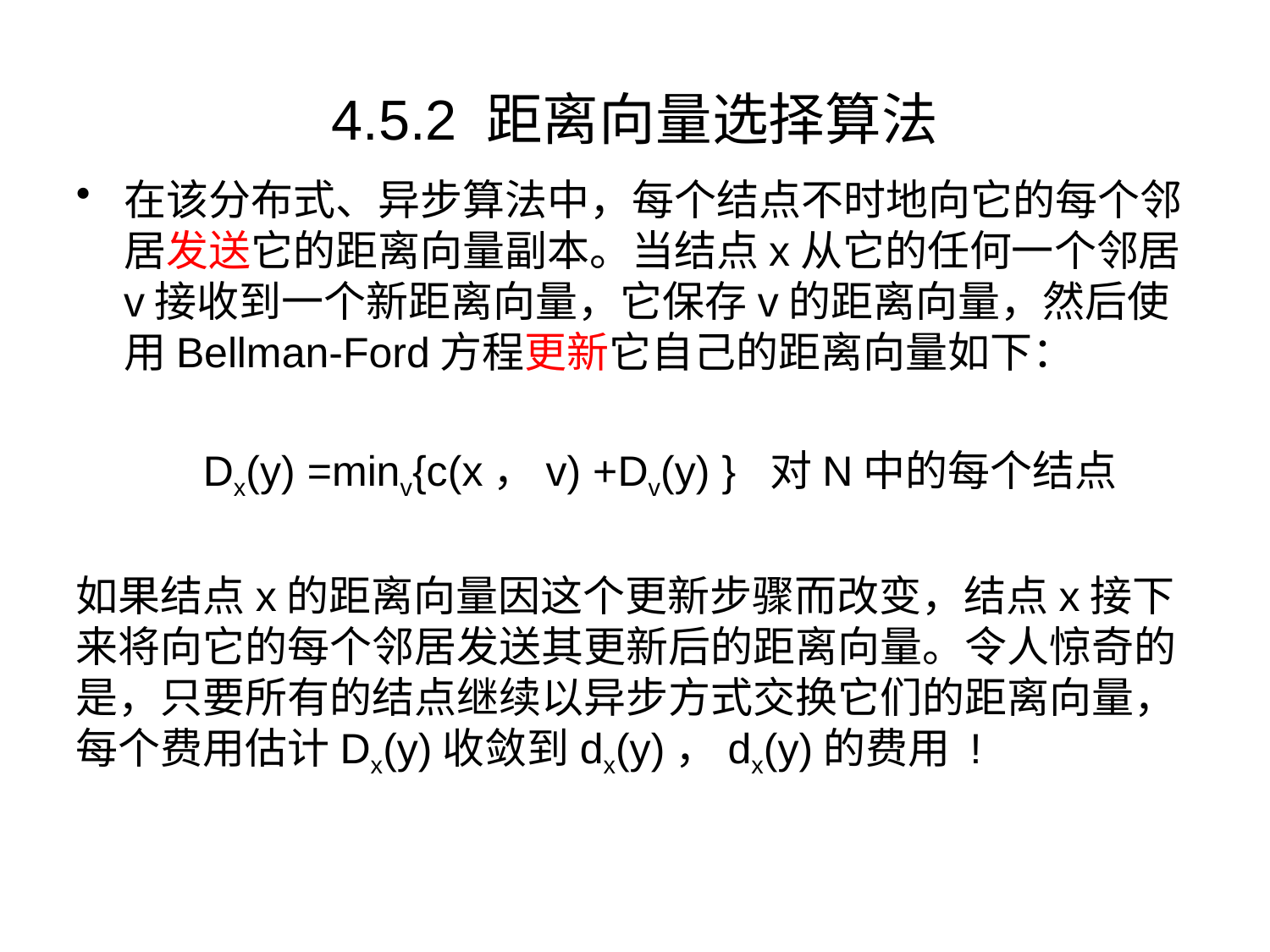

# 4.5.2 距离向量选择算法
在该分布式、异步算法中，每个结点不时地向它的每个邻居发送它的距离向量副本。当结点x从它的任何一个邻居v接收到一个新距离向量，它保存v的距离向量，然后使用Bellman-Ford方程更新它自己的距离向量如下：

	Dx(y) =minv{c(x，v) +Dv(y) }  对N中的每个结点

如果结点x的距离向量因这个更新步骤而改变，结点x接下来将向它的每个邻居发送其更新后的距离向量。令人惊奇的是，只要所有的结点继续以异步方式交换它们的距离向量，每个费用估计Dx(y)收敛到dx(y)，dx(y)的费用 !